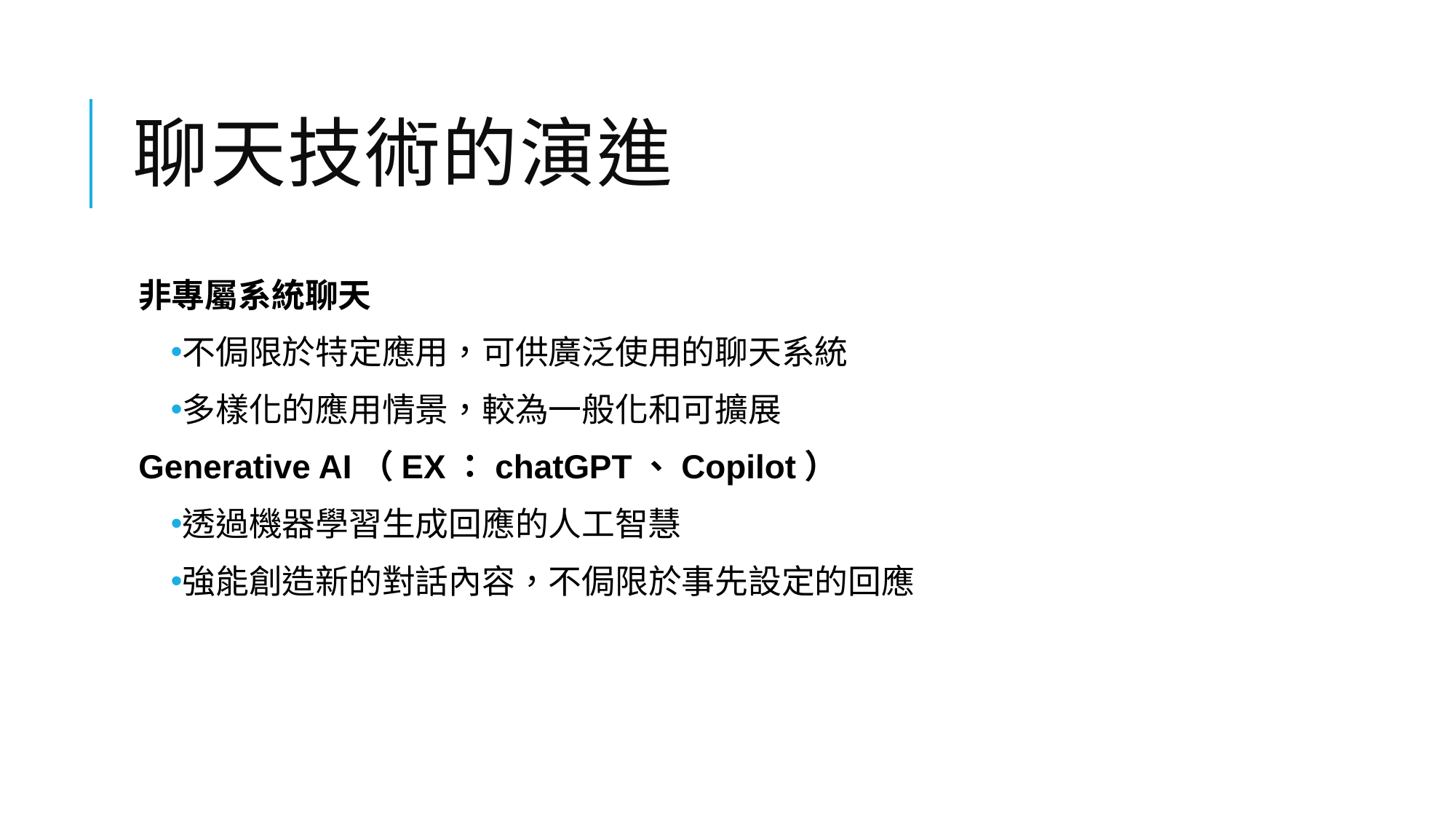

# 聊天技術的演進
非專屬系統聊天
不侷限於特定應用，可供廣泛使用的聊天系統
多樣化的應用情景，較為一般化和可擴展
Generative AI（EX：chatGPT、Copilot）
透過機器學習生成回應的人工智慧
強能創造新的對話內容，不侷限於事先設定的回應